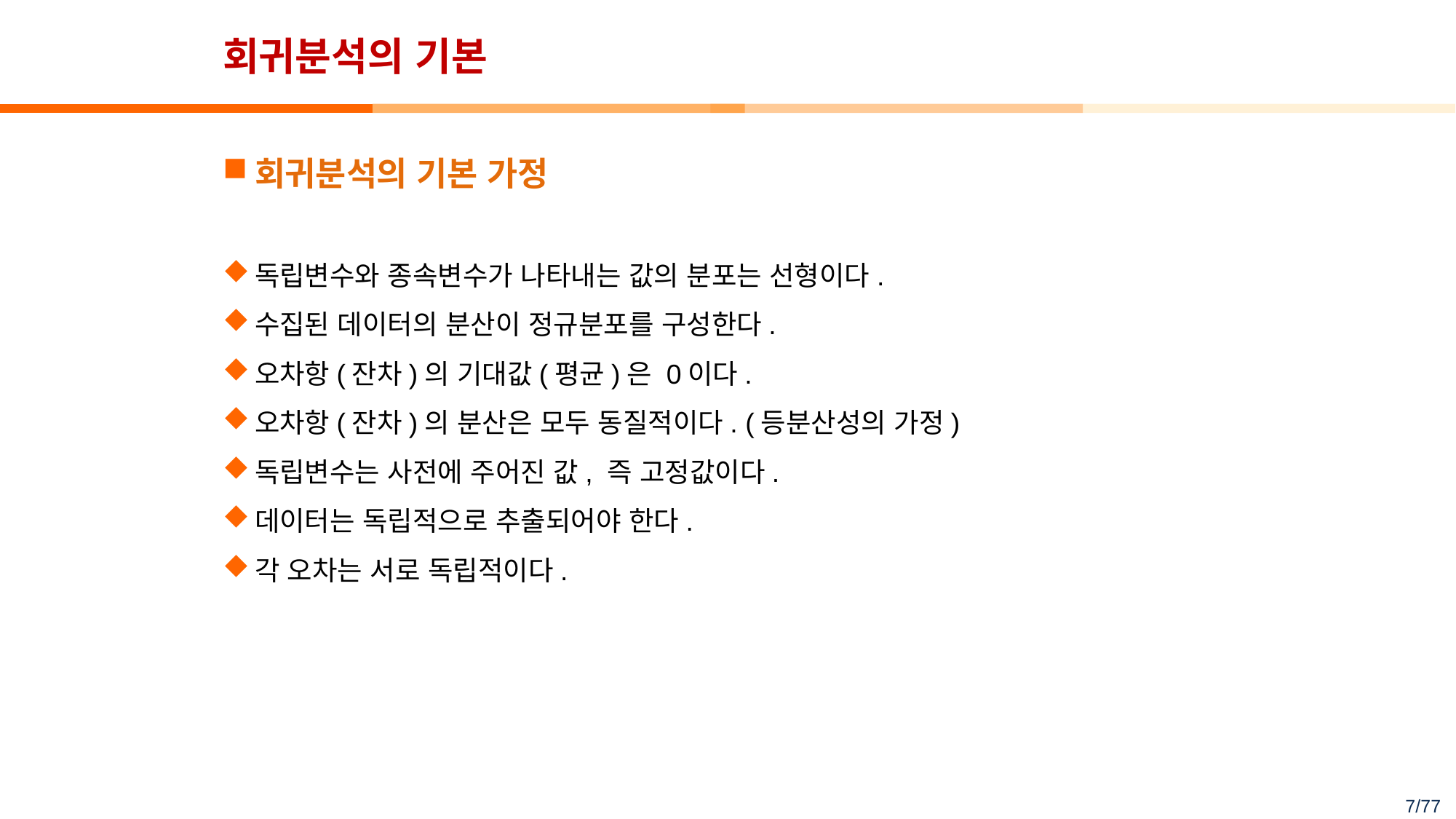

# 회귀분석의 기본
회귀분석의 기본 가정

독립변수와 종속변수가 나타내는 값의 분포는 선형이다.
수집된 데이터의 분산이 정규분포를 구성한다.
오차항(잔차)의 기대값(평균)은 0이다.
오차항(잔차)의 분산은 모두 동질적이다. (등분산성의 가정)
독립변수는 사전에 주어진 값, 즉 고정값이다.
데이터는 독립적으로 추출되어야 한다.
각 오차는 서로 독립적이다.